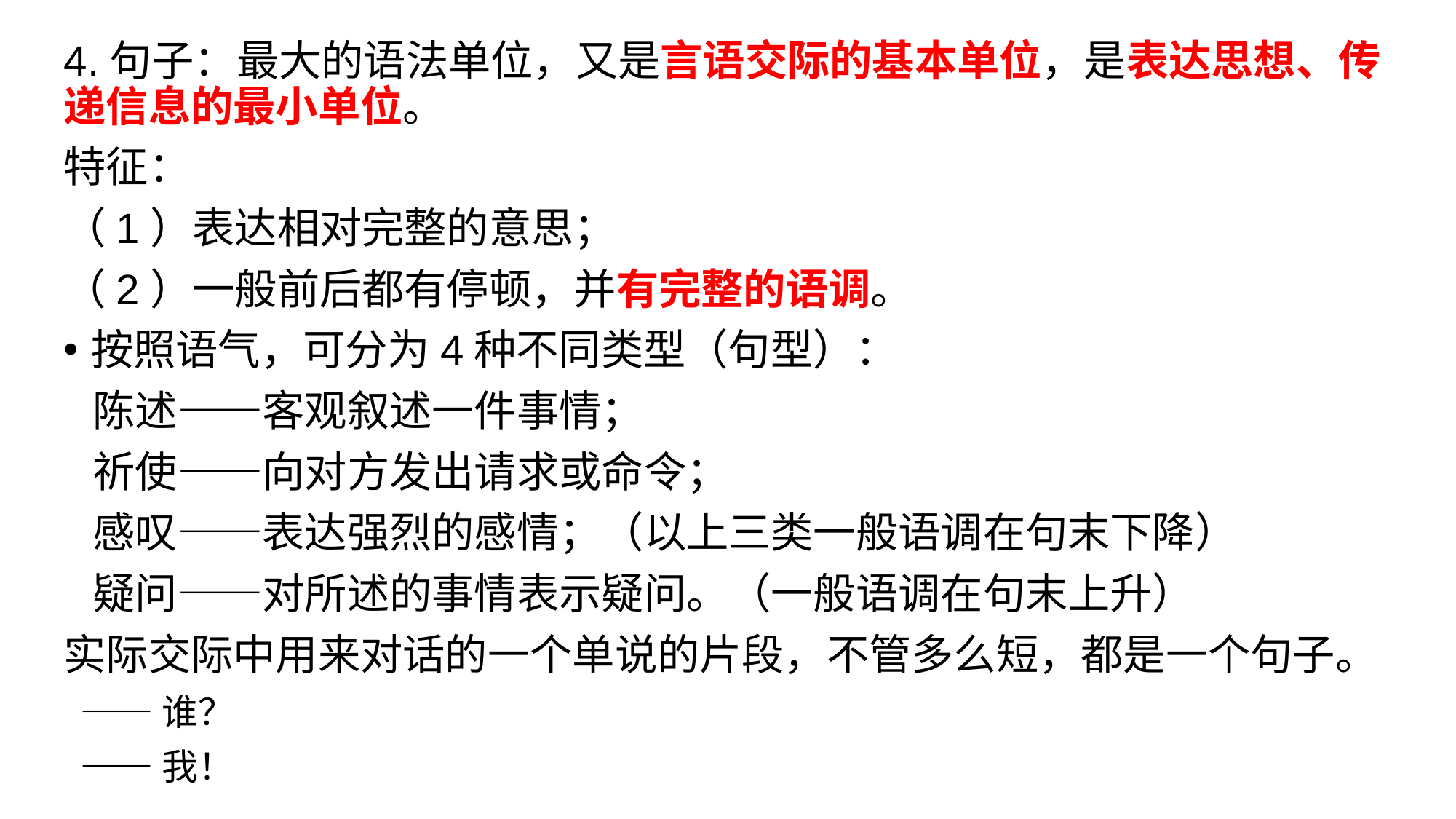

4.句子：最大的语法单位，又是言语交际的基本单位，是表达思想、传递信息的最小单位。
特征：
（1）表达相对完整的意思；
（2）一般前后都有停顿，并有完整的语调。
按照语气，可分为4种不同类型（句型）：
  陈述——客观叙述一件事情；
  祈使——向对方发出请求或命令；
  感叹——表达强烈的感情；（以上三类一般语调在句末下降）
  疑问——对所述的事情表示疑问。（一般语调在句末上升）
实际交际中用来对话的一个单说的片段，不管多么短，都是一个句子。
  ——谁？
  ——我！